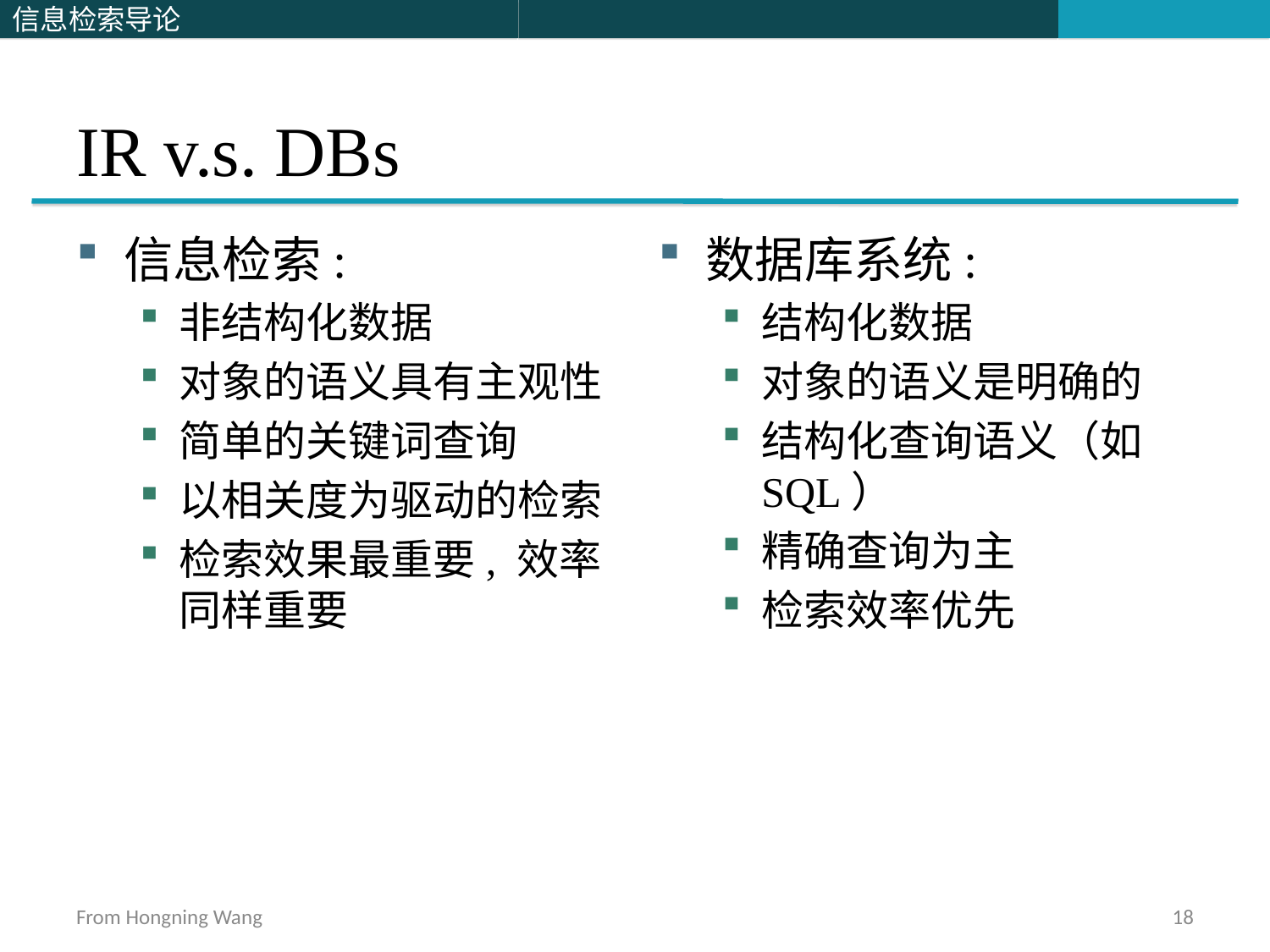

# IR v.s. DBs
信息检索:
非结构化数据
对象的语义具有主观性
简单的关键词查询
以相关度为驱动的检索
检索效果最重要, 效率同样重要

数据库系统:
结构化数据
对象的语义是明确的
结构化查询语义（如SQL）
精确查询为主
检索效率优先

From Hongning Wang
18